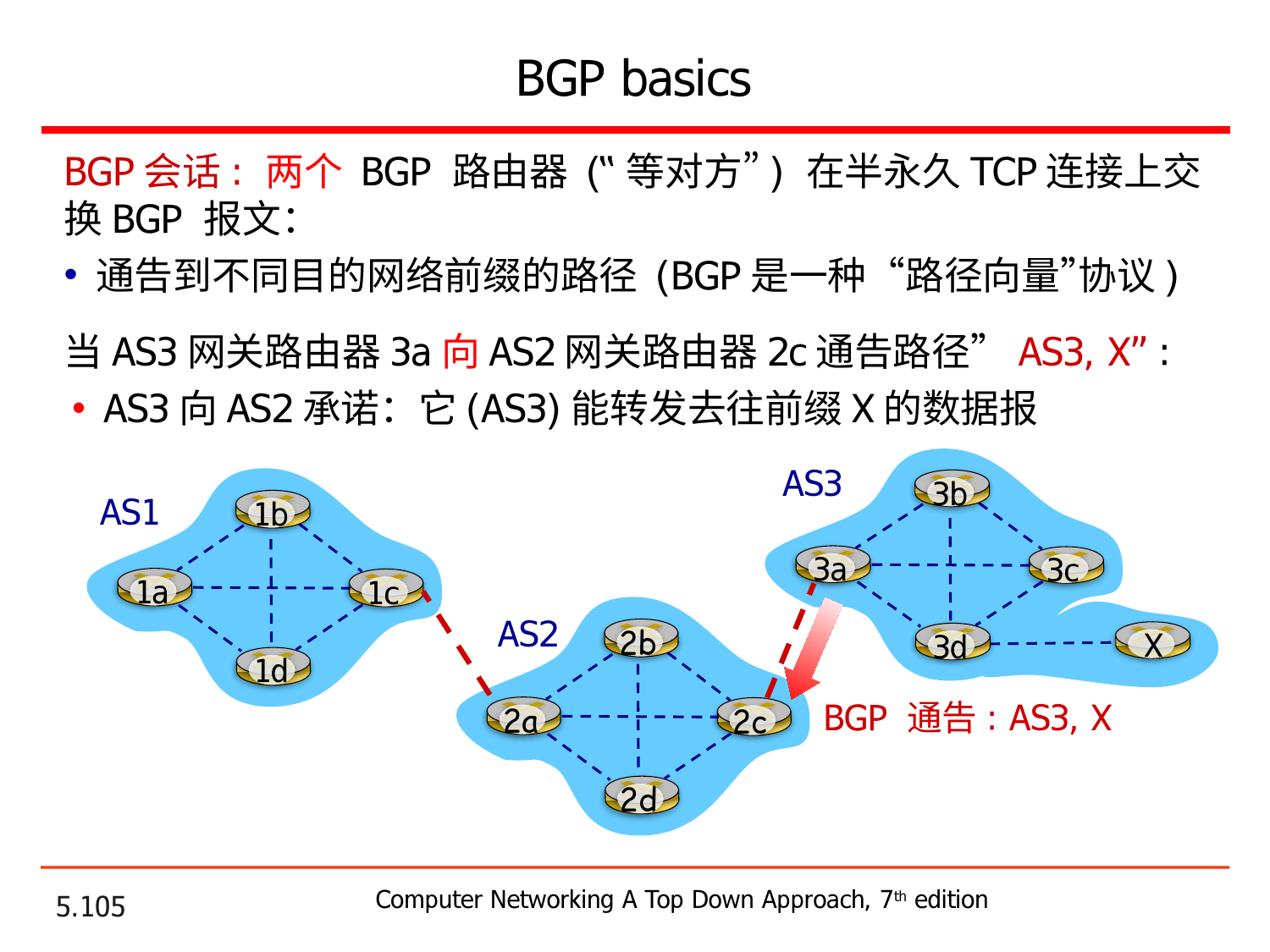

# BGP basics
BGP会话: 两个 BGP 路由器 (“等对方”) 在半永久TCP连接上交换BGP 报文：
通告到不同目的网络前缀的路径 (BGP是一种“路径向量”协议)
当AS3网关路由器3a向AS2网关路由器2c通告路径”AS3, X” :
AS3向AS2承诺：它(AS3)能转发去往前缀X的数据报

AS3
3b

3a

3c

3d

1b

1a

1c

1d

AS1

2b

2a

2c

2d

BGP 通告: AS3, X

  X

AS2